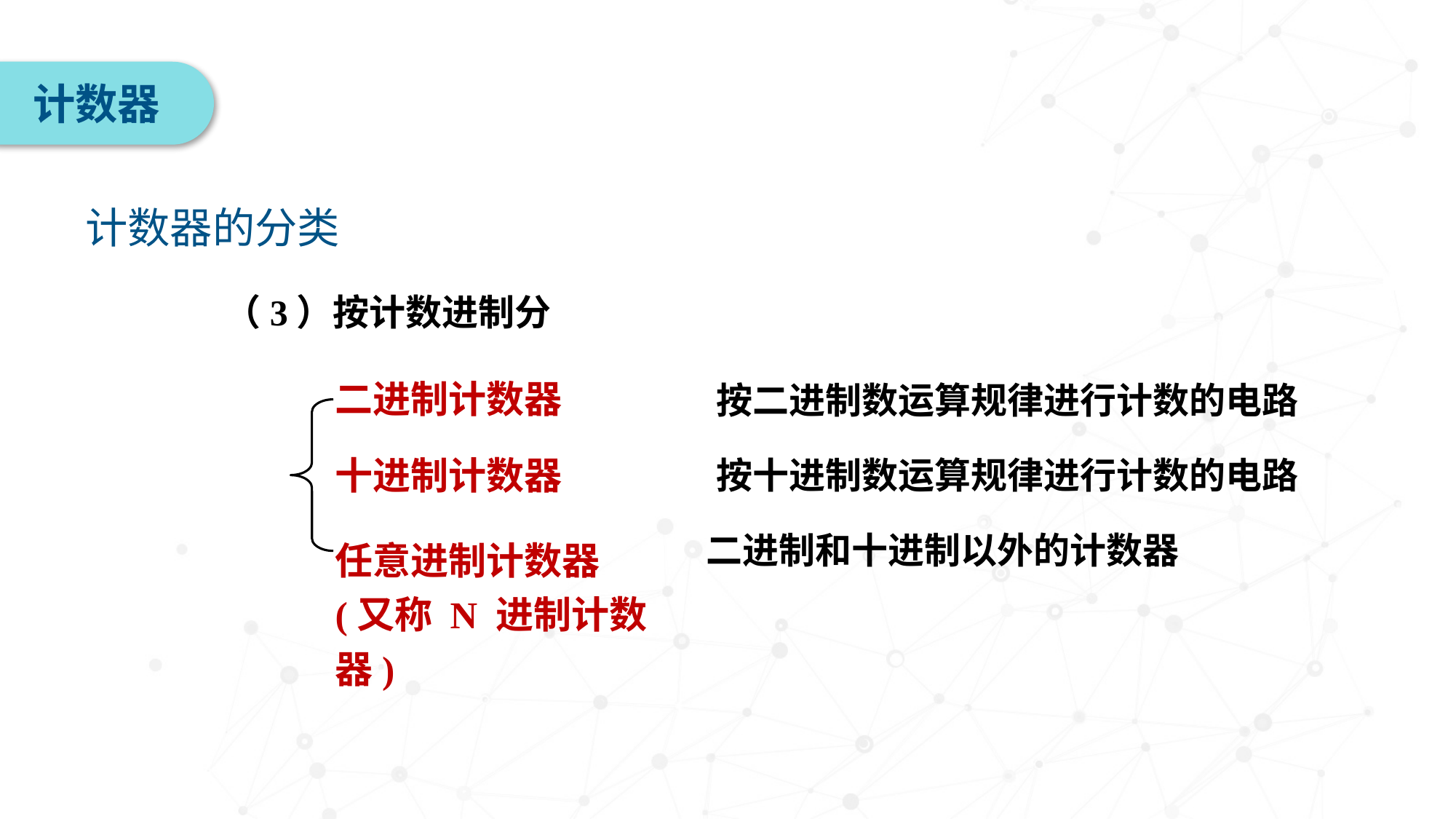

计数器
计数器的分类
（3）按计数进制分
二进制计数器
按二进制数运算规律进行计数的电路

十进制计数器
按十进制数运算规律进行计数的电路
任意进制计数器
(又称 N 进制计数器)
二进制和十进制以外的计数器
36